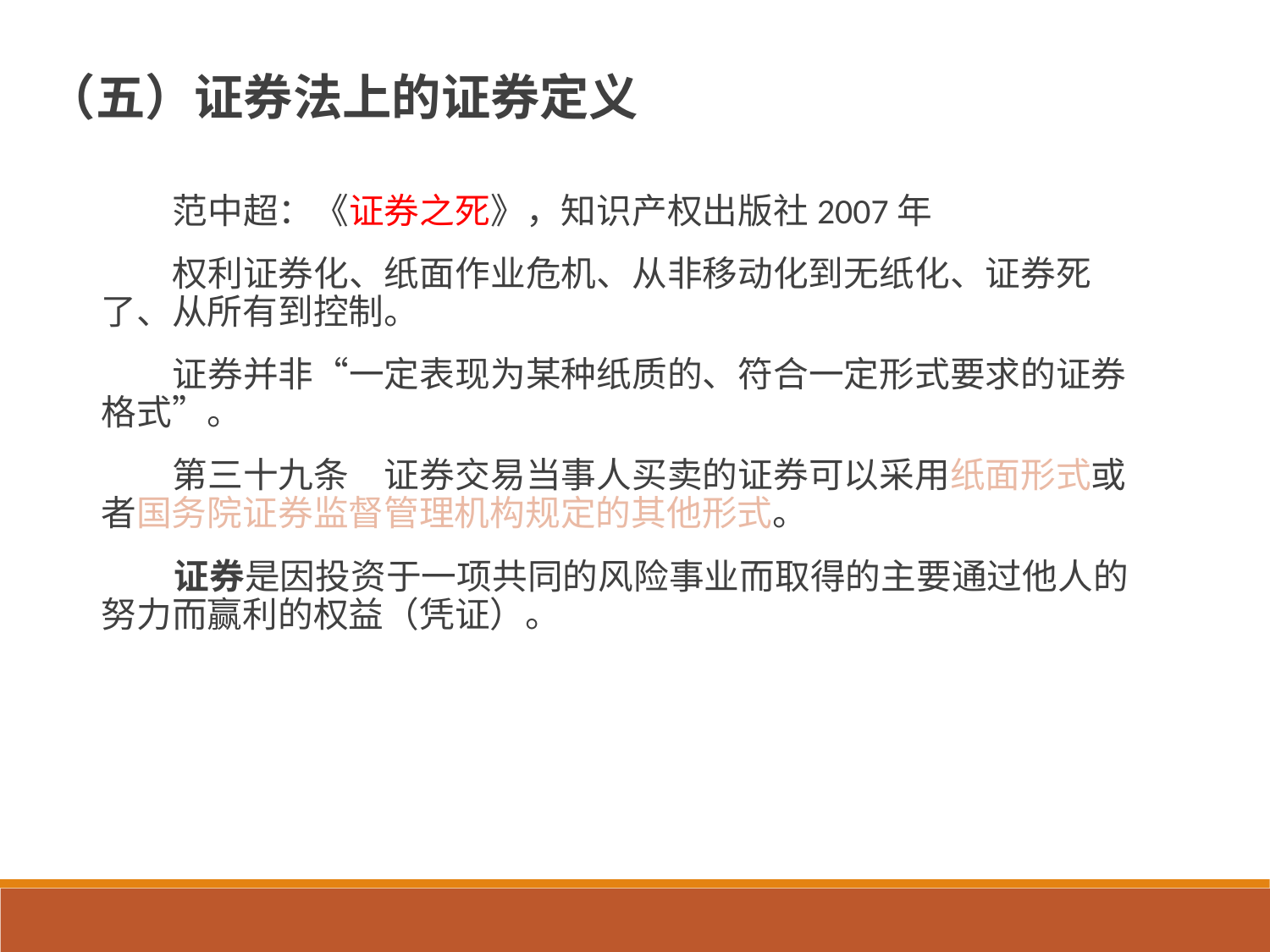

# （五）证券法上的证券定义
        范中超：《证券之死》，知识产权出版社2007年
        权利证券化、纸面作业危机、从非移动化到无纸化、证券死了、从所有到控制。
        证券并非“一定表现为某种纸质的、符合一定形式要求的证券格式”。
        第三十九条　证券交易当事人买卖的证券可以采用纸面形式或者国务院证券监督管理机构规定的其他形式。
        证券是因投资于一项共同的风险事业而取得的主要通过他人的努力而赢利的权益（凭证）。